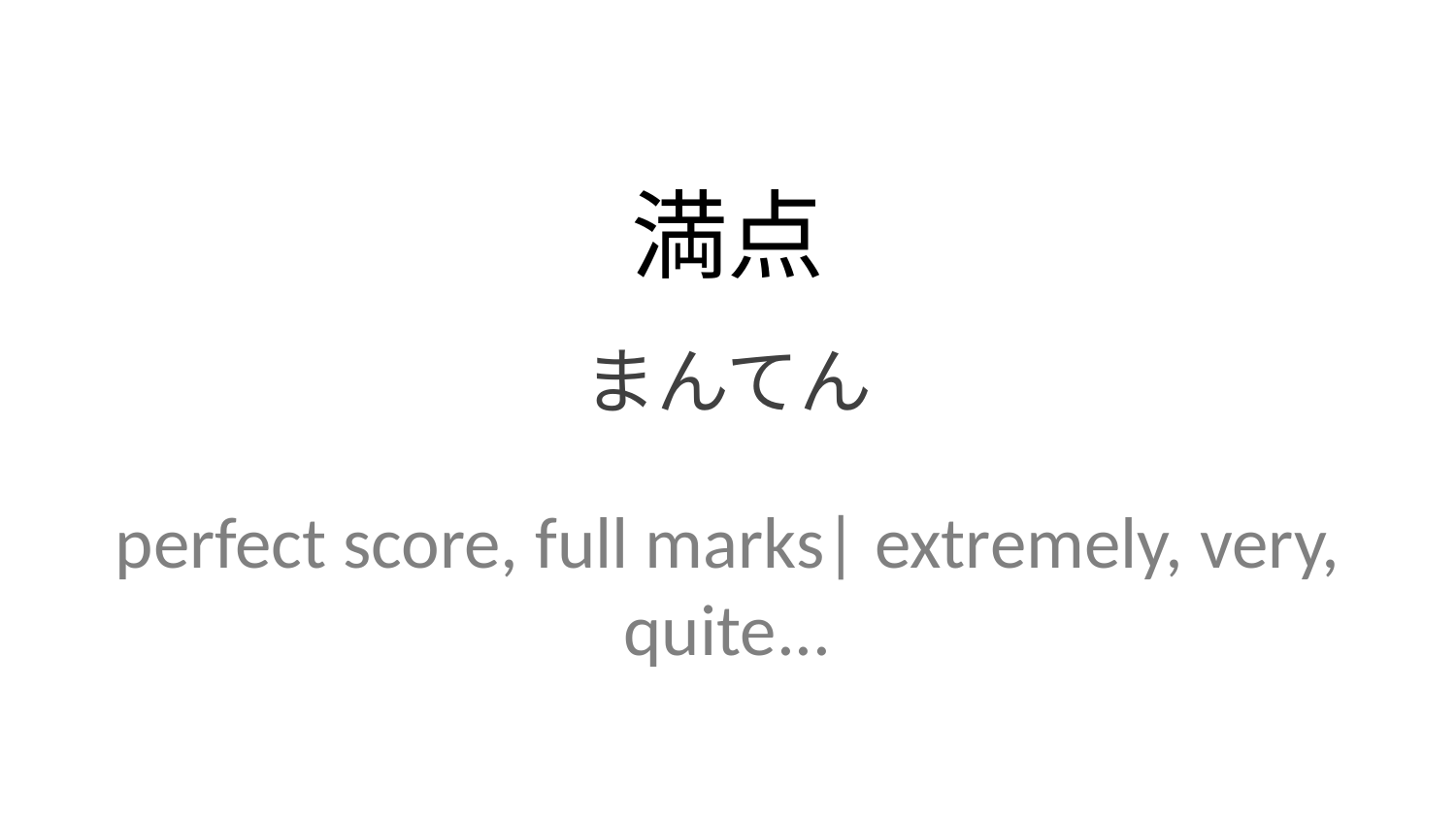

満点

まんてん
perfect score, full marks| extremely, very, quite...